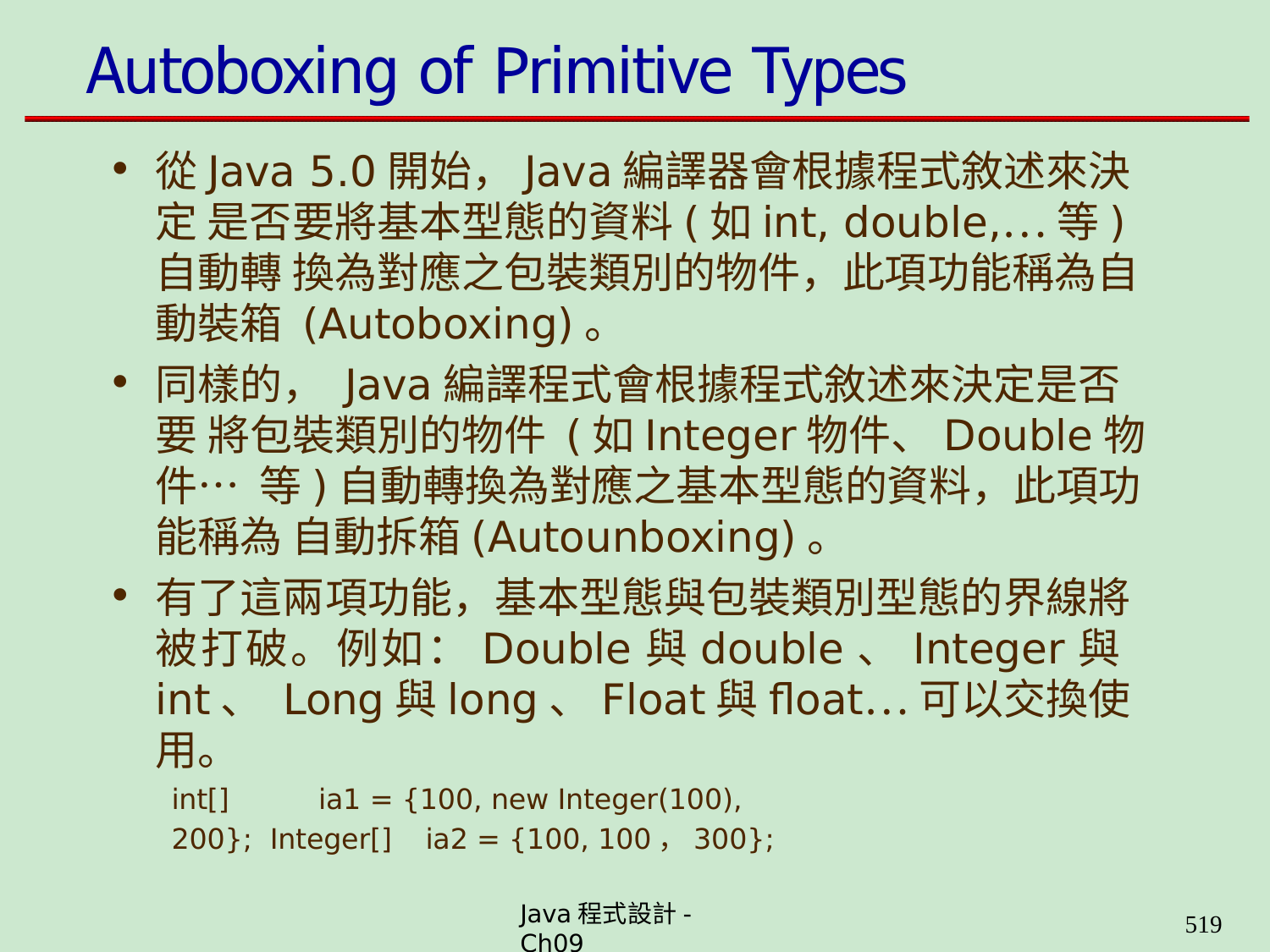

# Autoboxing of Primitive Types
從Java 5.0開始，Java編譯器會根據程式敘述來決定 是否要將基本型態的資料(如int, double,…等)自動轉 換為對應之包裝類別的物件，此項功能稱為自動裝箱 (Autoboxing)。
同樣的， Java編譯程式會根據程式敘述來決定是否要 將包裝類別的物件 (如Integer物件、Double物件…  等)自動轉換為對應之基本型態的資料，此項功能稱為 自動拆箱(Autounboxing)。
有了這兩項功能，基本型態與包裝類別型態的界線將 被打破。例如：Double與double、Integer與int、 Long與long、Float與float…可以交換使用。
int[]	ia1 = {100, new Integer(100), 200};  Integer[]	ia2 = {100, 100，300};
Java程式設計-Ch09
519